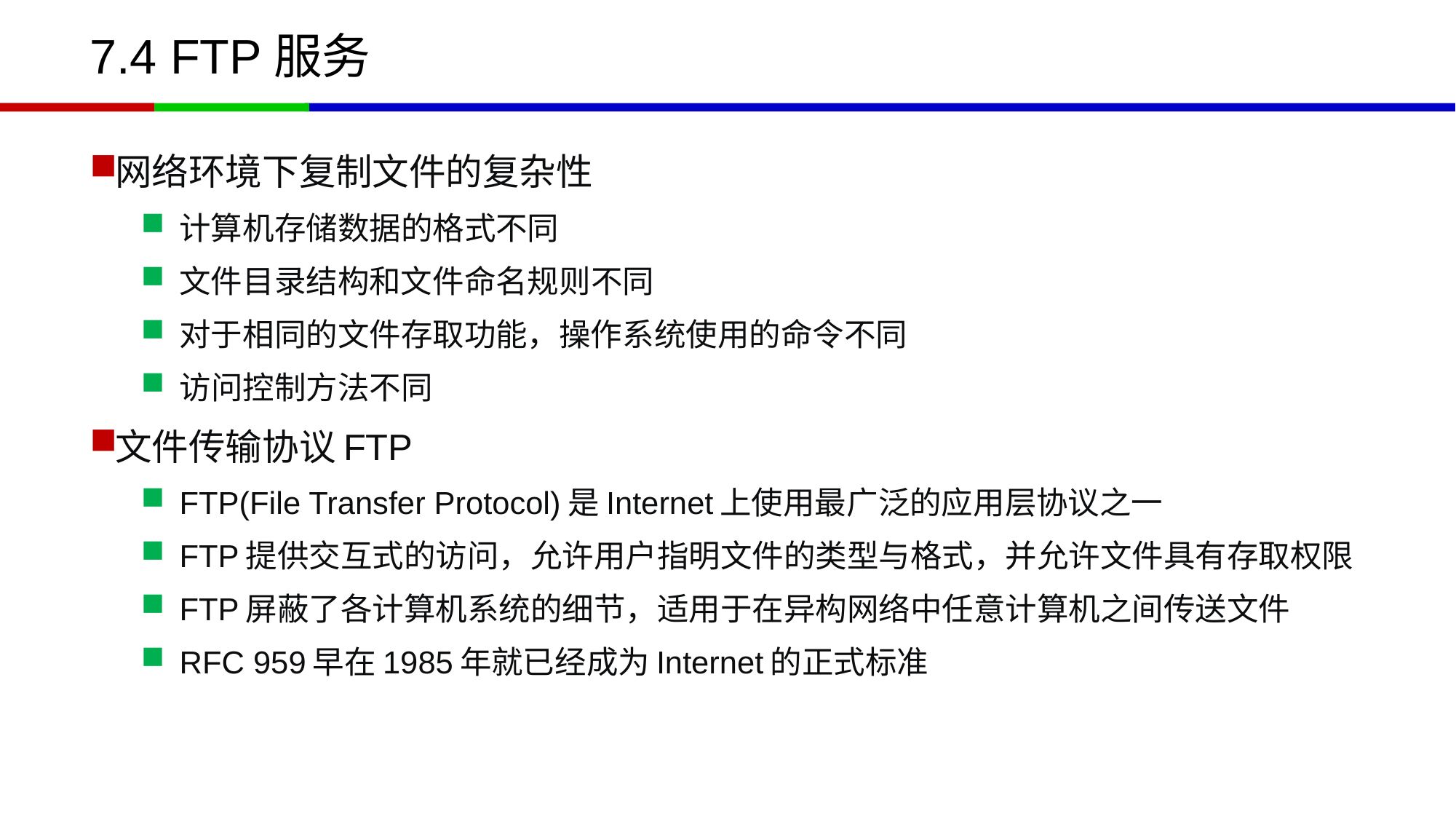

# 7.4 FTP服务
网络环境下复制文件的复杂性
计算机存储数据的格式不同
文件目录结构和文件命名规则不同
对于相同的文件存取功能，操作系统使用的命令不同
访问控制方法不同
文件传输协议FTP
FTP(File Transfer Protocol)是Internet上使用最广泛的应用层协议之一
FTP提供交互式的访问，允许用户指明文件的类型与格式，并允许文件具有存取权限
FTP屏蔽了各计算机系统的细节，适用于在异构网络中任意计算机之间传送文件
RFC 959早在1985年就已经成为Internet的正式标准

90